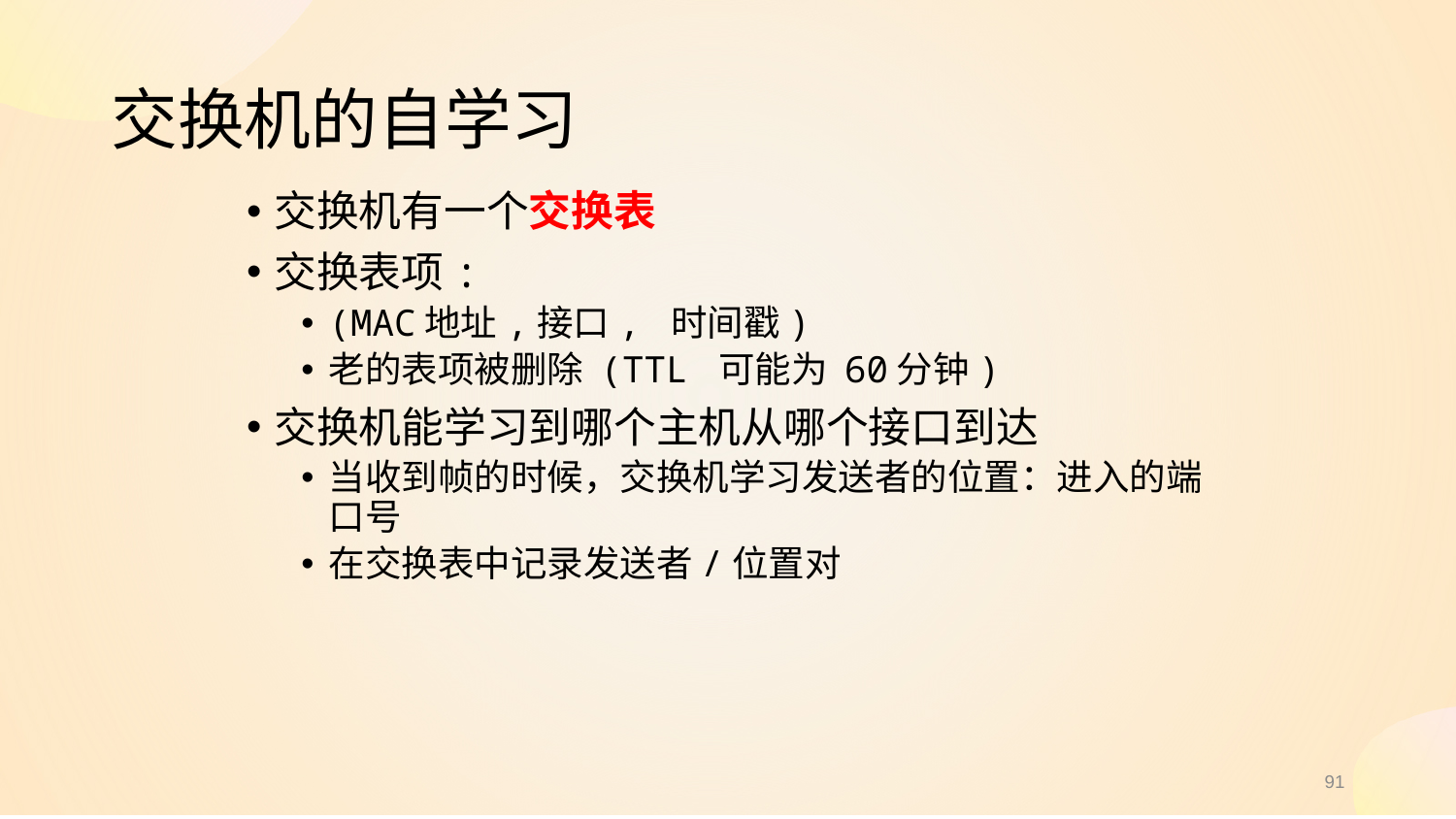

# 交换机的自学习
交换机有一个交换表
交换表项:
(MAC地址,接口, 时间戳)
老的表项被删除 (TTL 可能为 60分钟)
交换机能学习到哪个主机从哪个接口到达
当收到帧的时候，交换机学习发送者的位置：进入的端口号
在交换表中记录发送者/位置对
91